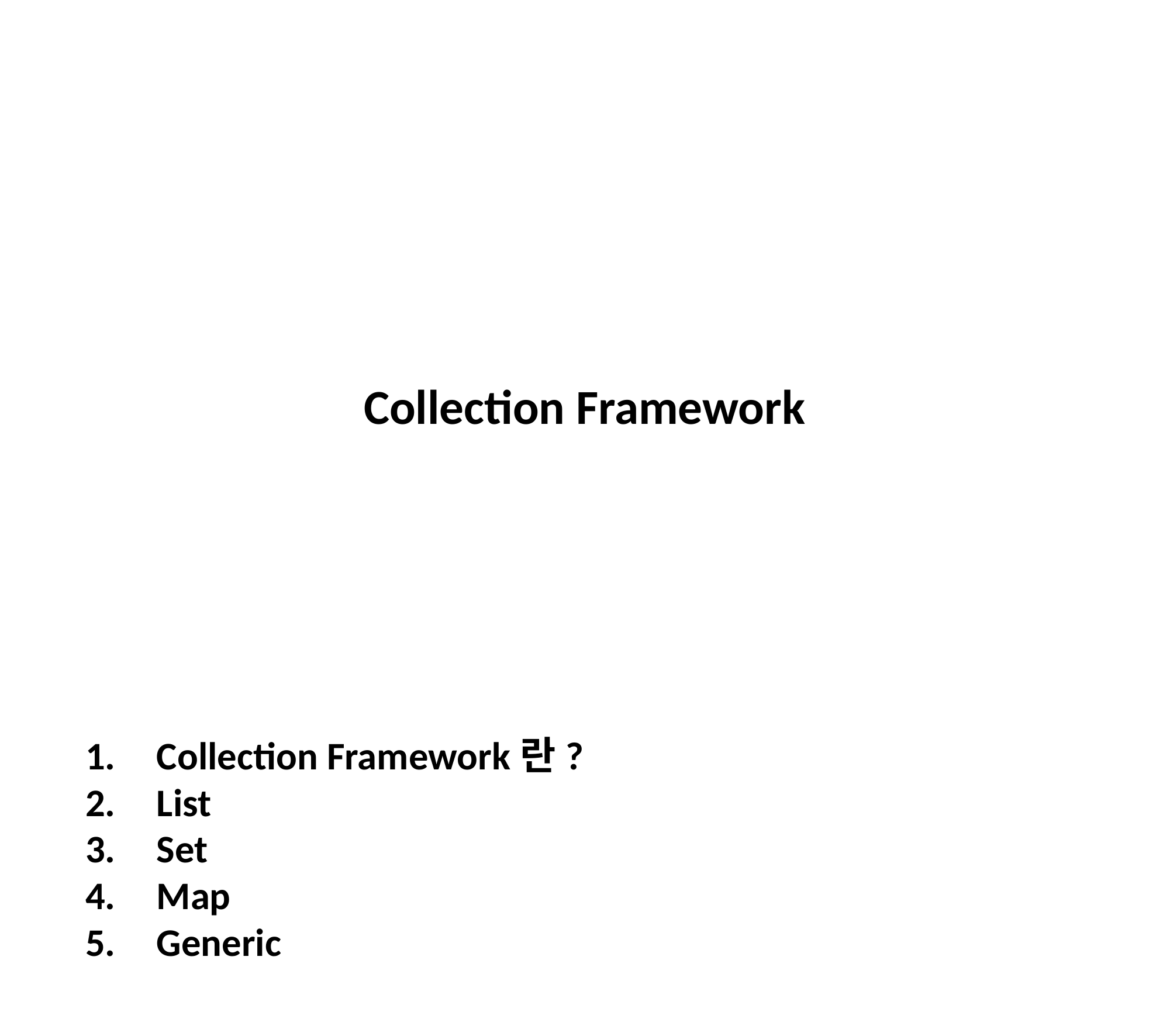

Collection Framework
Collection Framework란?
List
Set
Map
Generic